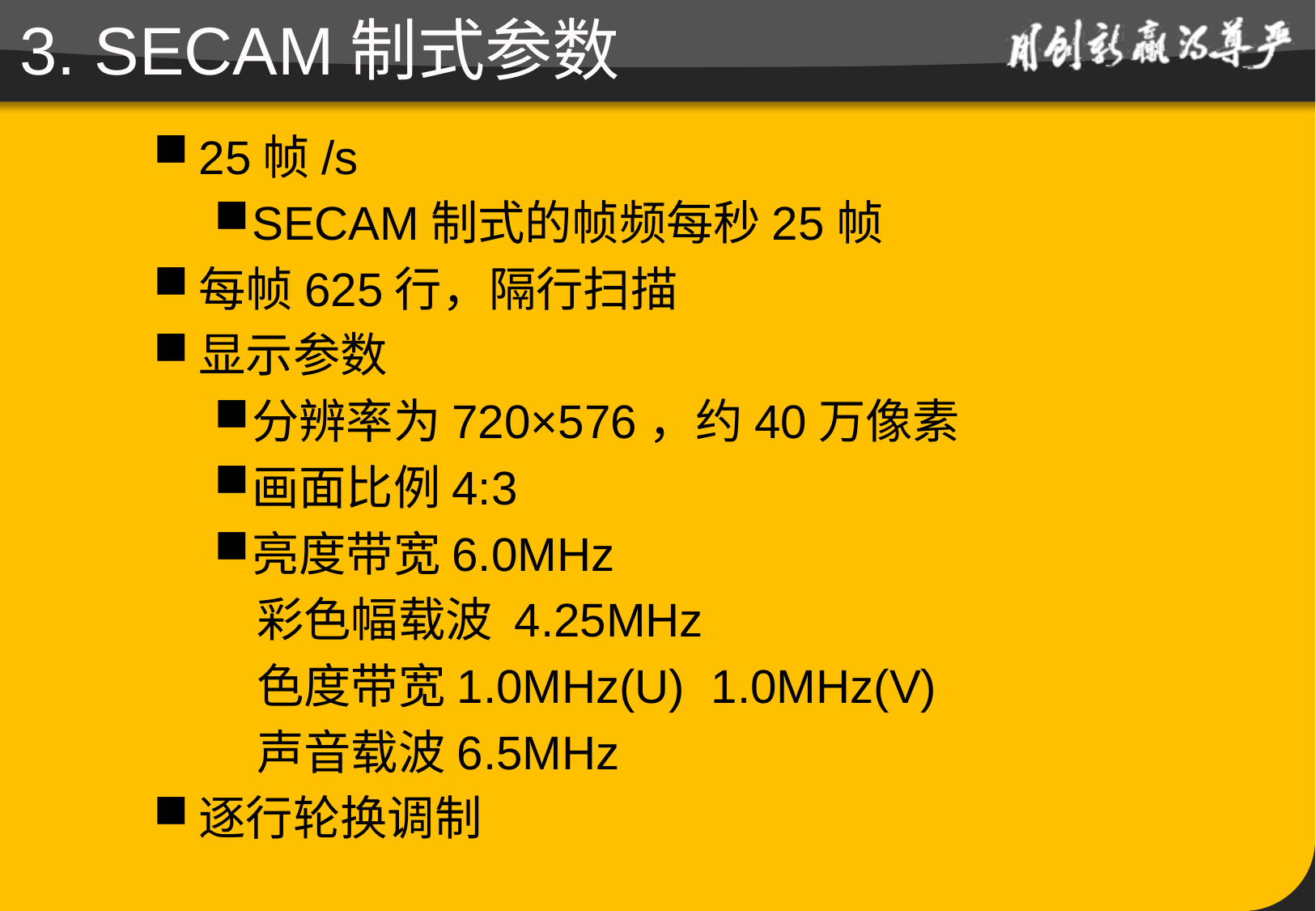

# 3. SECAM制式参数
25帧/s
SECAM制式的帧频每秒25帧
每帧625行，隔行扫描
显示参数
分辨率为720×576，约40万像素
画面比例4:3
亮度带宽6.0MHz
   彩色幅载波 4.25MHz
   色度带宽1.0MHz(U)  1.0MHz(V)
   声音载波6.5MHz
逐行轮换调制